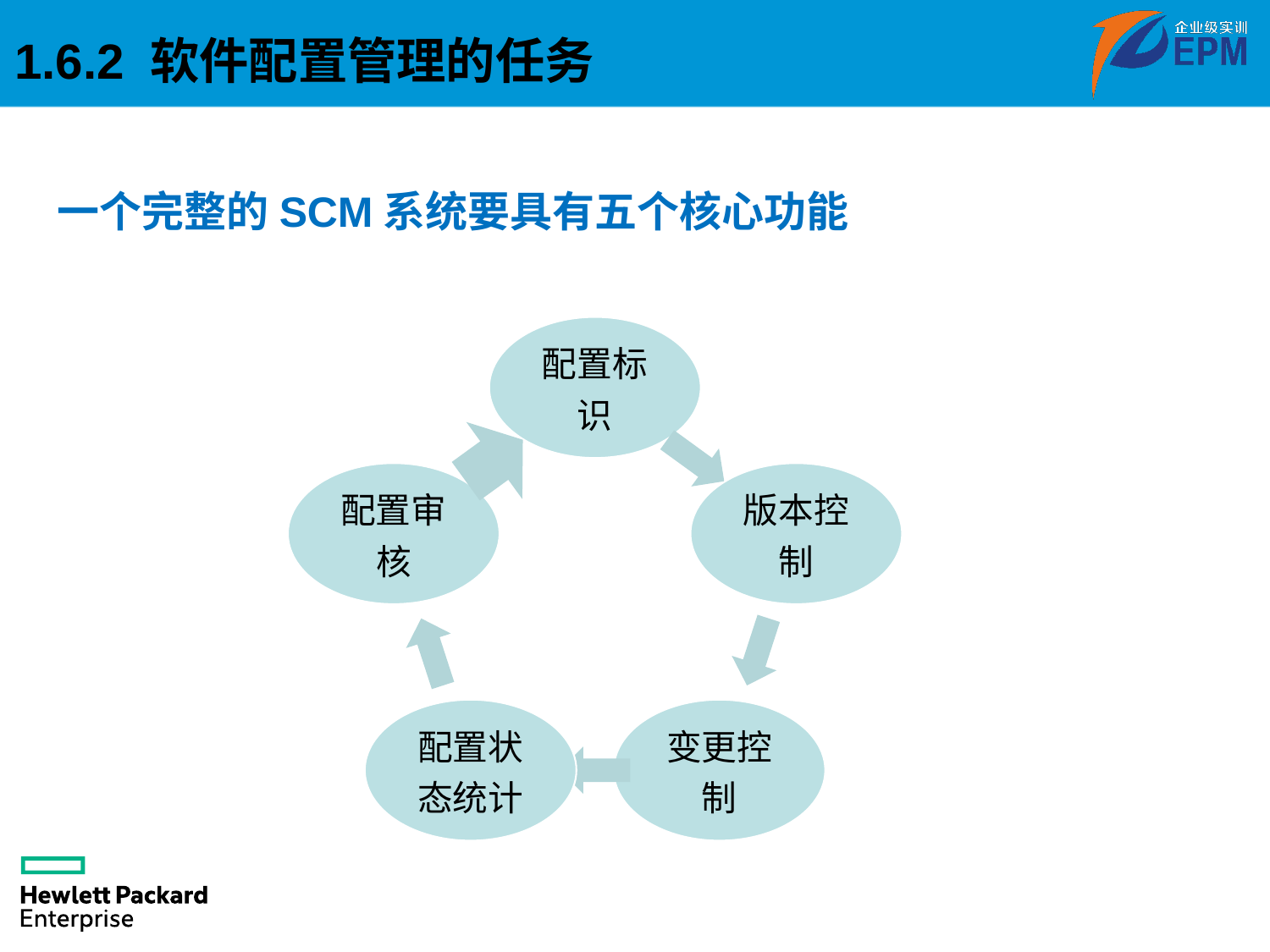

1.6.2 软件配置管理的任务
一个完整的SCM系统要具有五个核心功能
配置标识
版本控制
变更控制
配置状态统计
配置审核